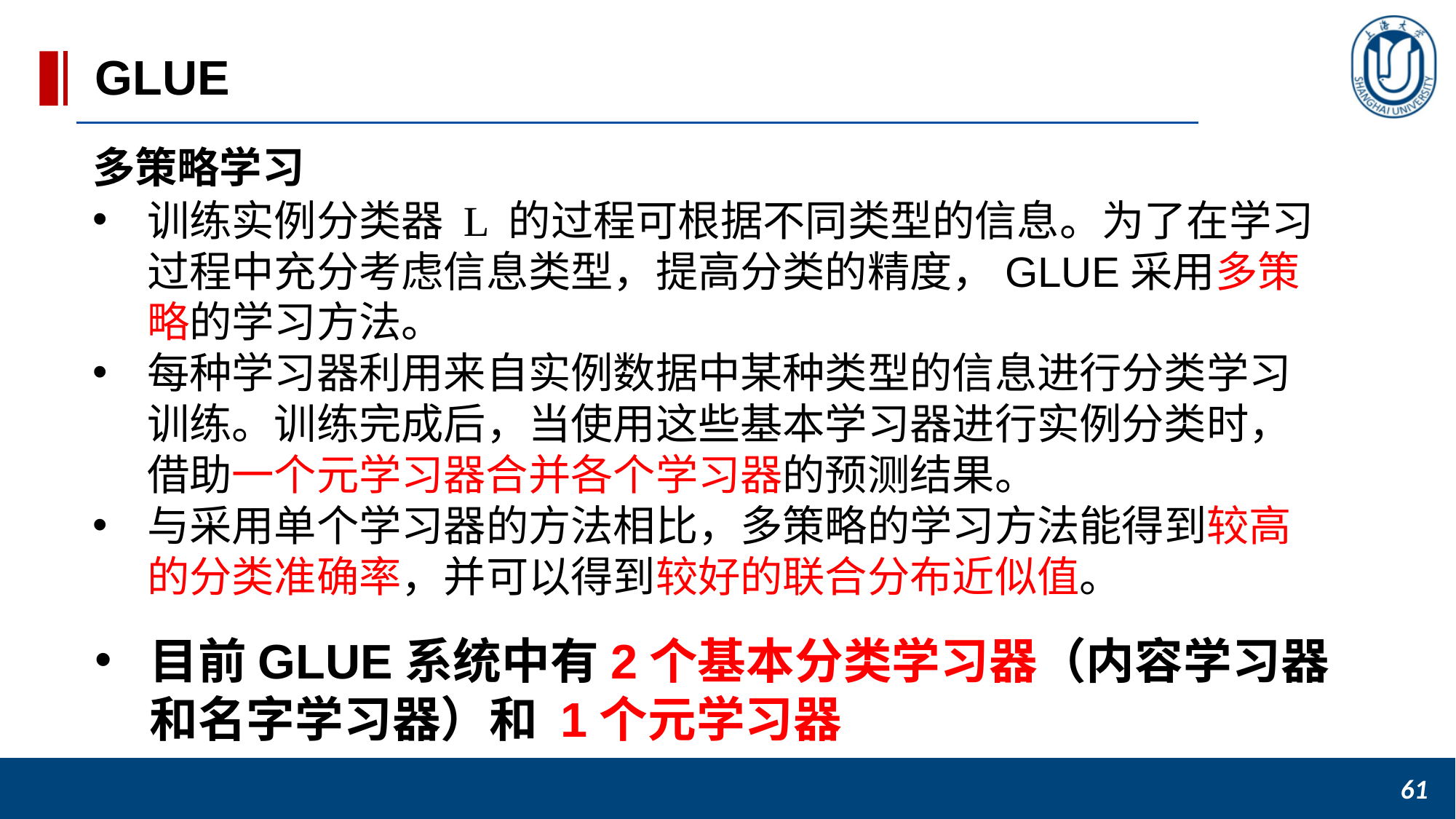

GLUE
多策略学习
训练实例分类器 L 的过程可根据不同类型的信息。为了在学习过程中充分考虑信息类型，提高分类的精度，GLUE采用多策略的学习方法。
每种学习器利用来自实例数据中某种类型的信息进行分类学习训练。训练完成后，当使用这些基本学习器进行实例分类时，借助一个元学习器合并各个学习器的预测结果。
与采用单个学习器的方法相比，多策略的学习方法能得到较高的分类准确率，并可以得到较好的联合分布近似值。
目前GLUE系统中有2个基本分类学习器（内容学习器和名字学习器）和 1个元学习器
61